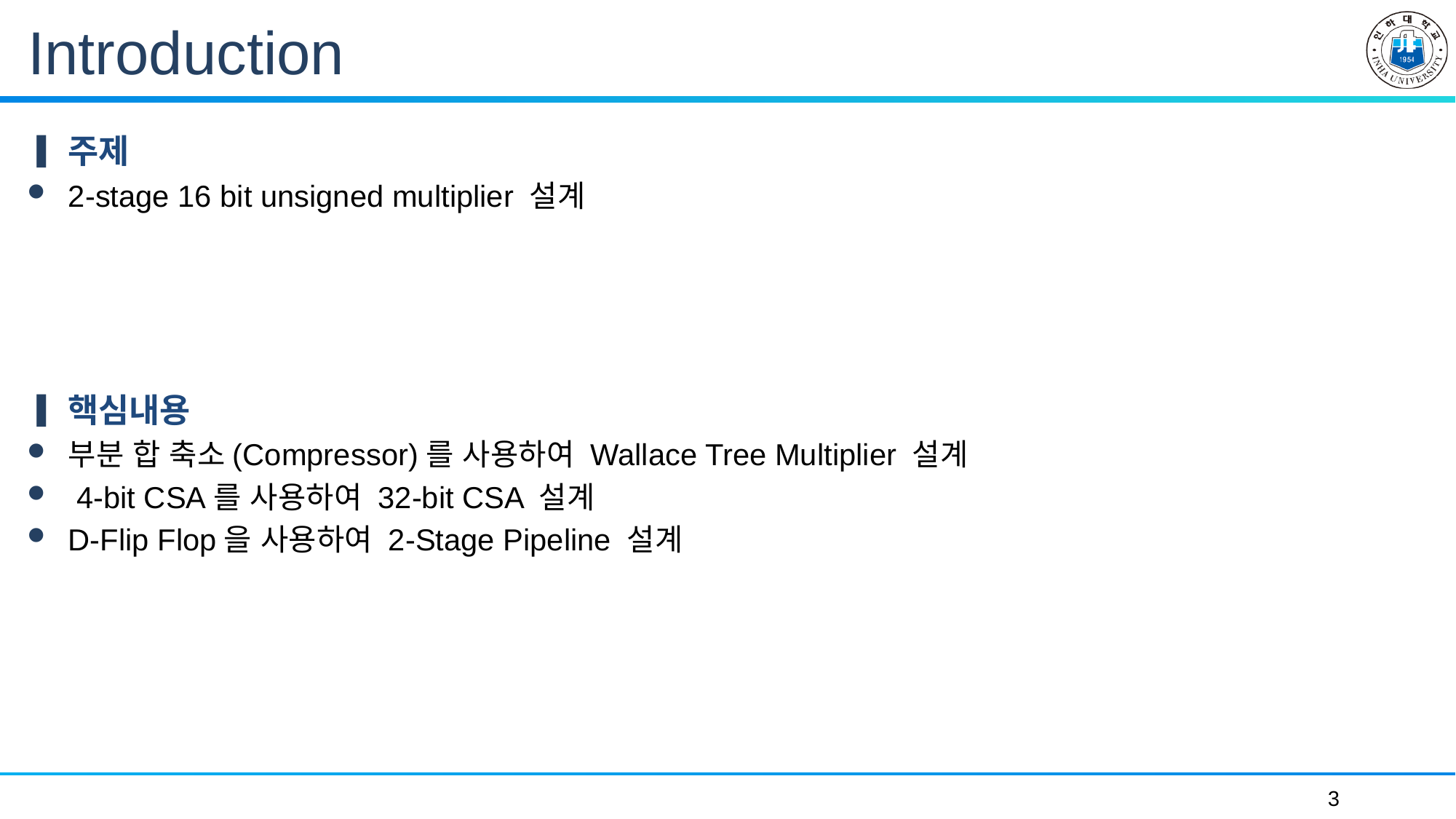

# Introduction
주제
2-stage 16 bit unsigned multiplier 설계

핵심내용
부분 합 축소(Compressor)를 사용하여 Wallace Tree Multiplier 설계
 4-bit CSA를 사용하여 32-bit CSA 설계
D-Flip Flop을 사용하여 2-Stage Pipeline 설계